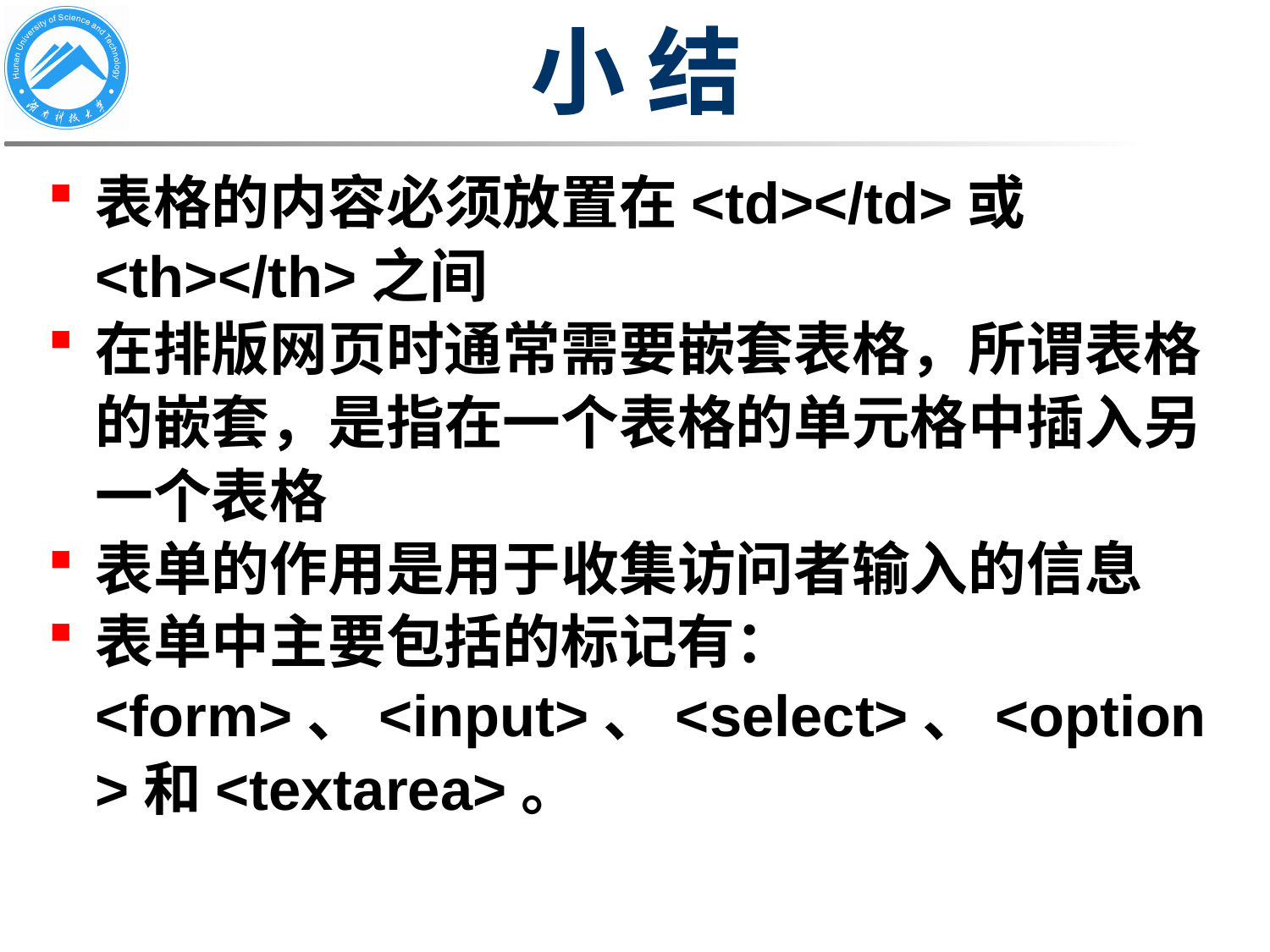

# 小 结
表格的内容必须放置在<td></td>或<th></th>之间
在排版网页时通常需要嵌套表格，所谓表格的嵌套，是指在一个表格的单元格中插入另一个表格
表单的作用是用于收集访问者输入的信息
表单中主要包括的标记有：<form>、<input>、<select>、<option>和<textarea>。